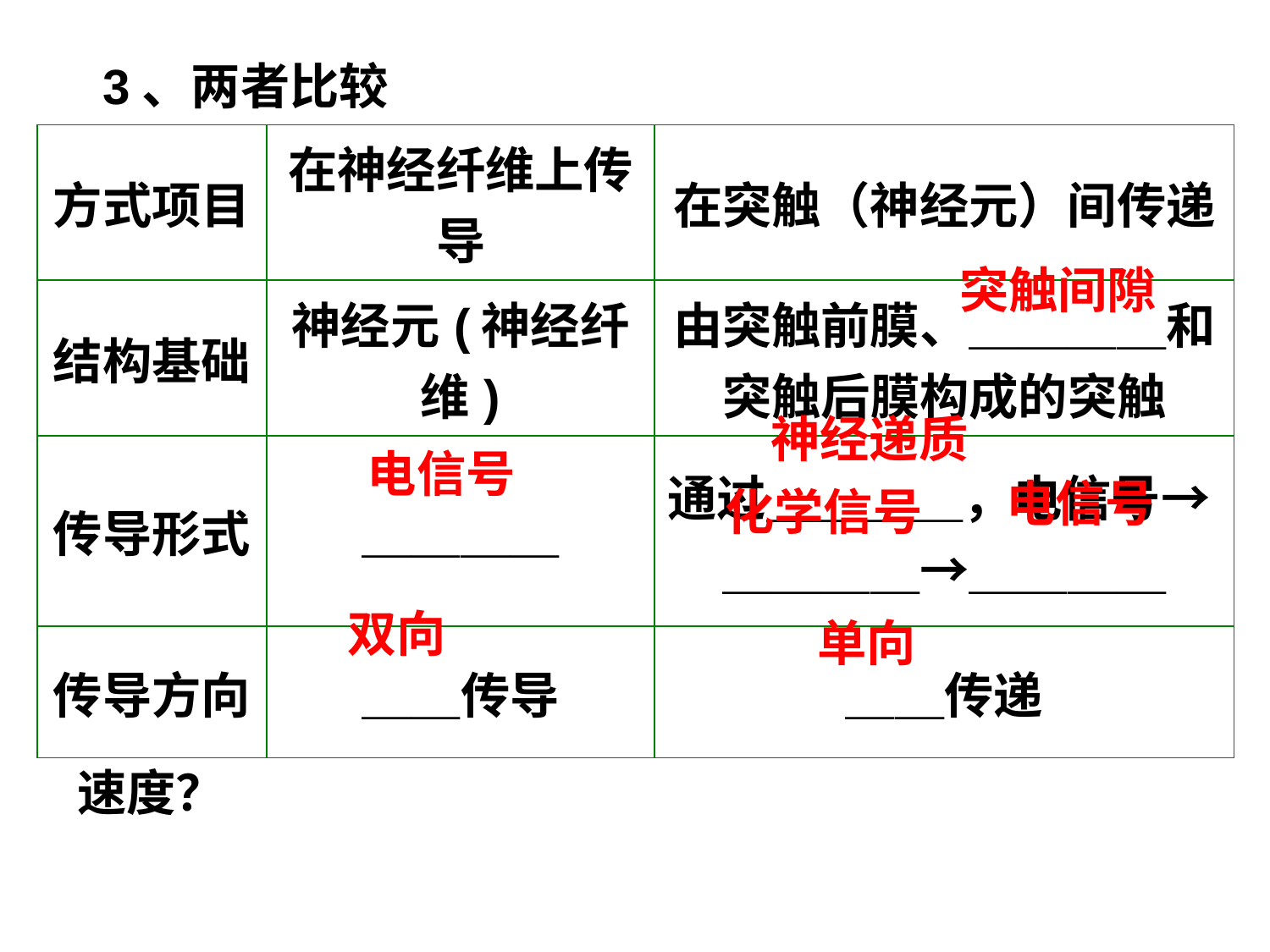

3、两者比较
| 方式项目 | 在神经纤维上传导 | 在突触（神经元）间传递 |
| --- | --- | --- |
| 结构基础 | 神经元(神经纤维) | 由突触前膜、＿＿＿＿和突触后膜构成的突触 |
| 传导形式 | ＿＿＿＿ | 通过＿＿＿＿，电信号→ ＿＿＿＿→＿＿＿＿ |
| 传导方向 | ＿＿传导 | ＿＿传递 |
突触间隙
神经递质
电信号
电信号
化学信号
双向
单向
速度？